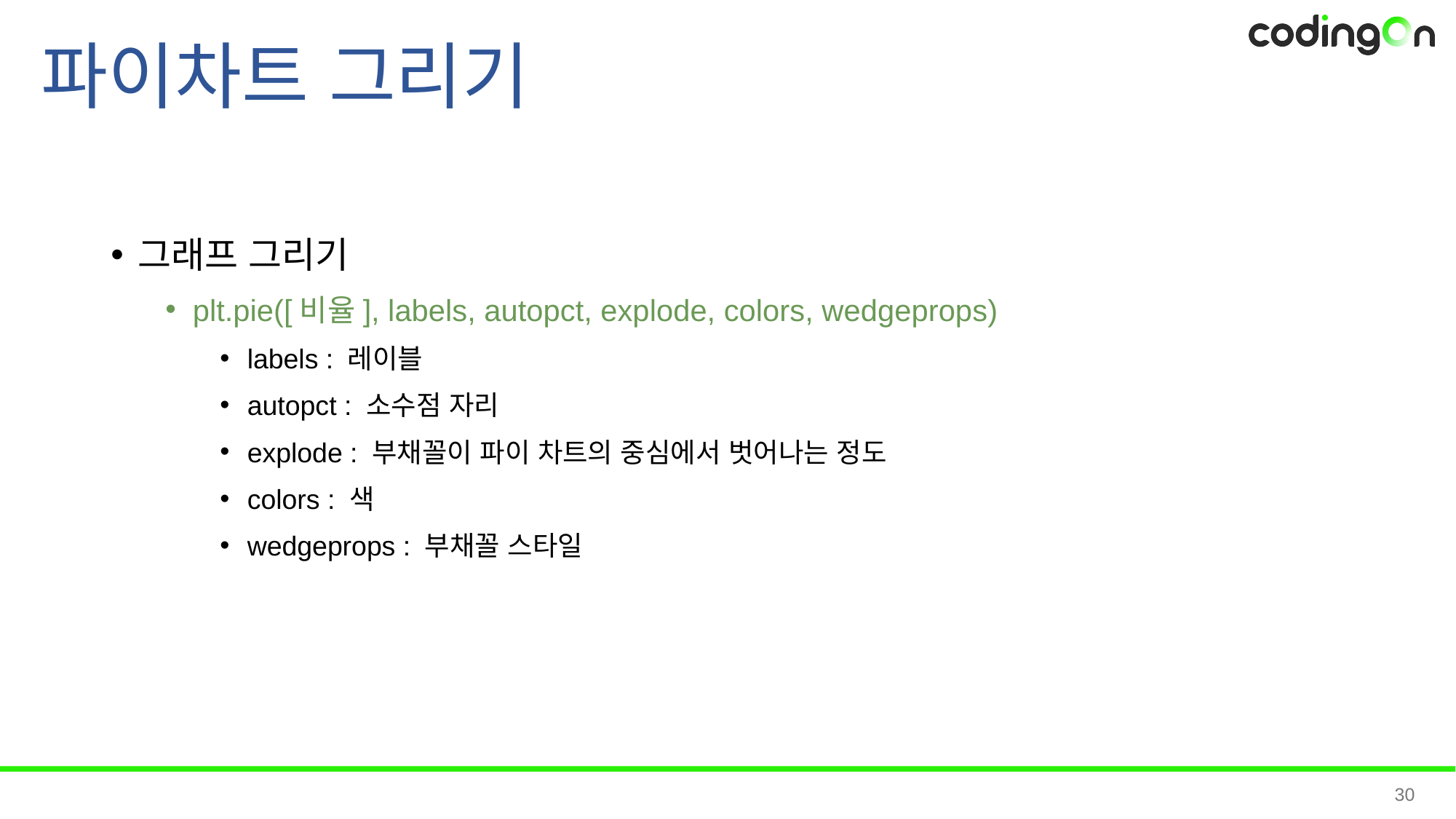

# 파이차트 그리기
그래프 그리기
plt.pie([비율], labels, autopct, explode, colors, wedgeprops)
labels : 레이블
autopct : 소수점 자리
explode : 부채꼴이 파이 차트의 중심에서 벗어나는 정도
colors : 색
wedgeprops : 부채꼴 스타일
30